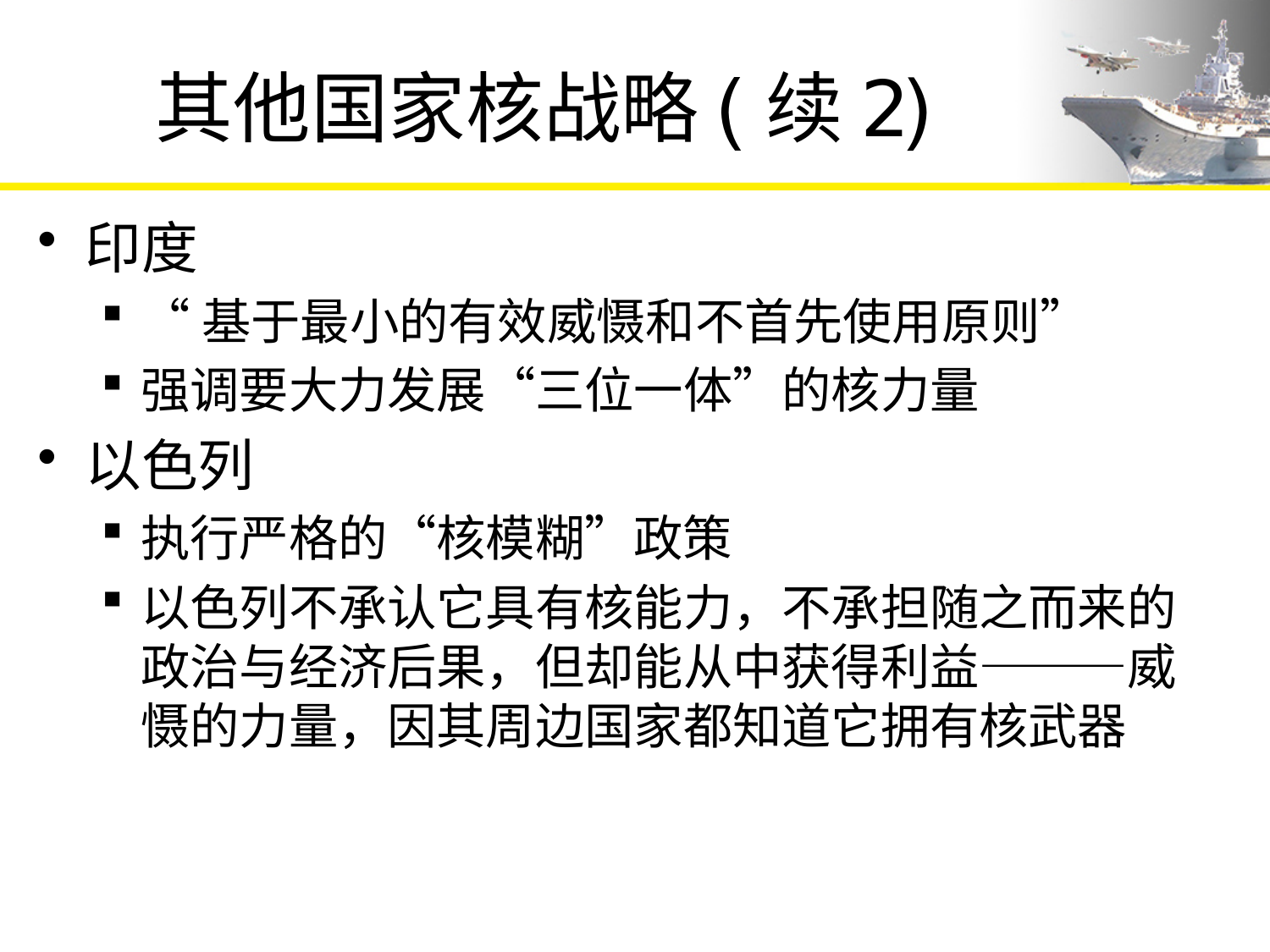

# 其他国家核战略(续2)
印度
“基于最小的有效威慑和不首先使用原则”
强调要大力发展“三位一体”的核力量
以色列
执行严格的“核模糊”政策
以色列不承认它具有核能力，不承担随之而来的政治与经济后果，但却能从中获得利益———威慑的力量，因其周边国家都知道它拥有核武器